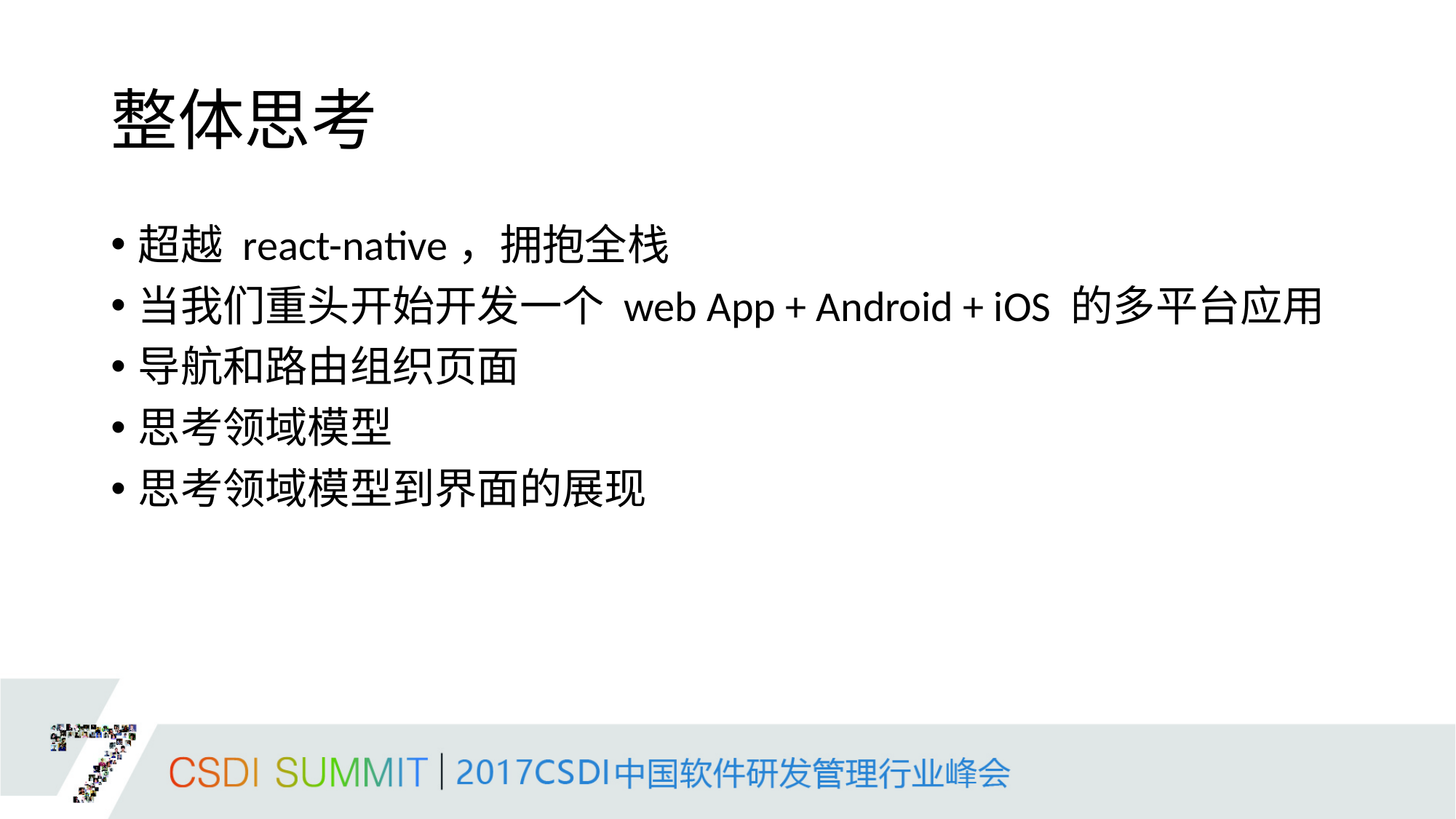

# 整体思考
超越 react-native，拥抱全栈
当我们重头开始开发一个 web App + Android + iOS 的多平台应用
导航和路由组织页面
思考领域模型
思考领域模型到界面的展现